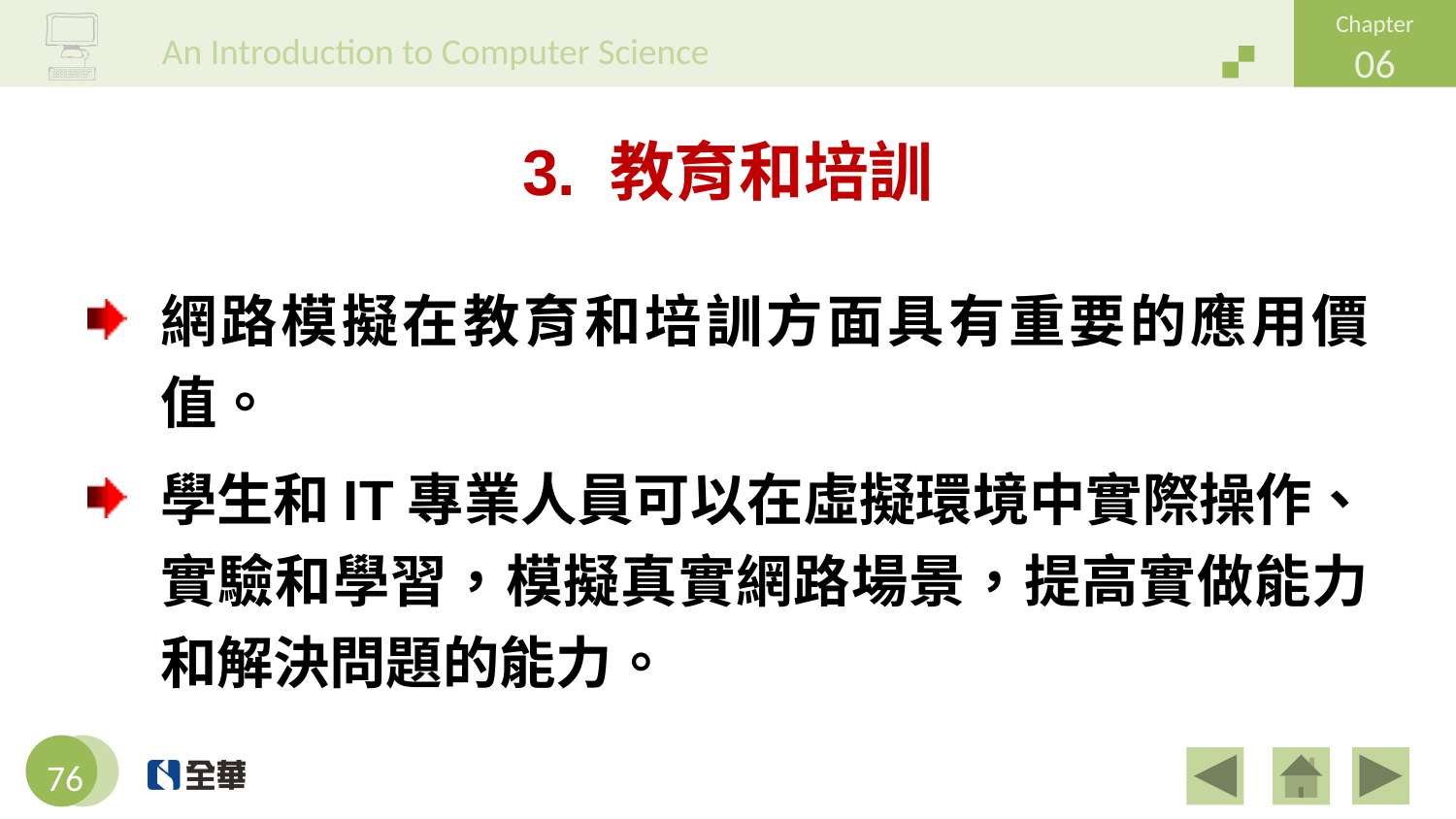

# 3. 教育和培訓
網路模擬在教育和培訓方面具有重要的應用價值。
學生和IT專業人員可以在虛擬環境中實際操作、實驗和學習，模擬真實網路場景，提高實做能力和解決問題的能力。